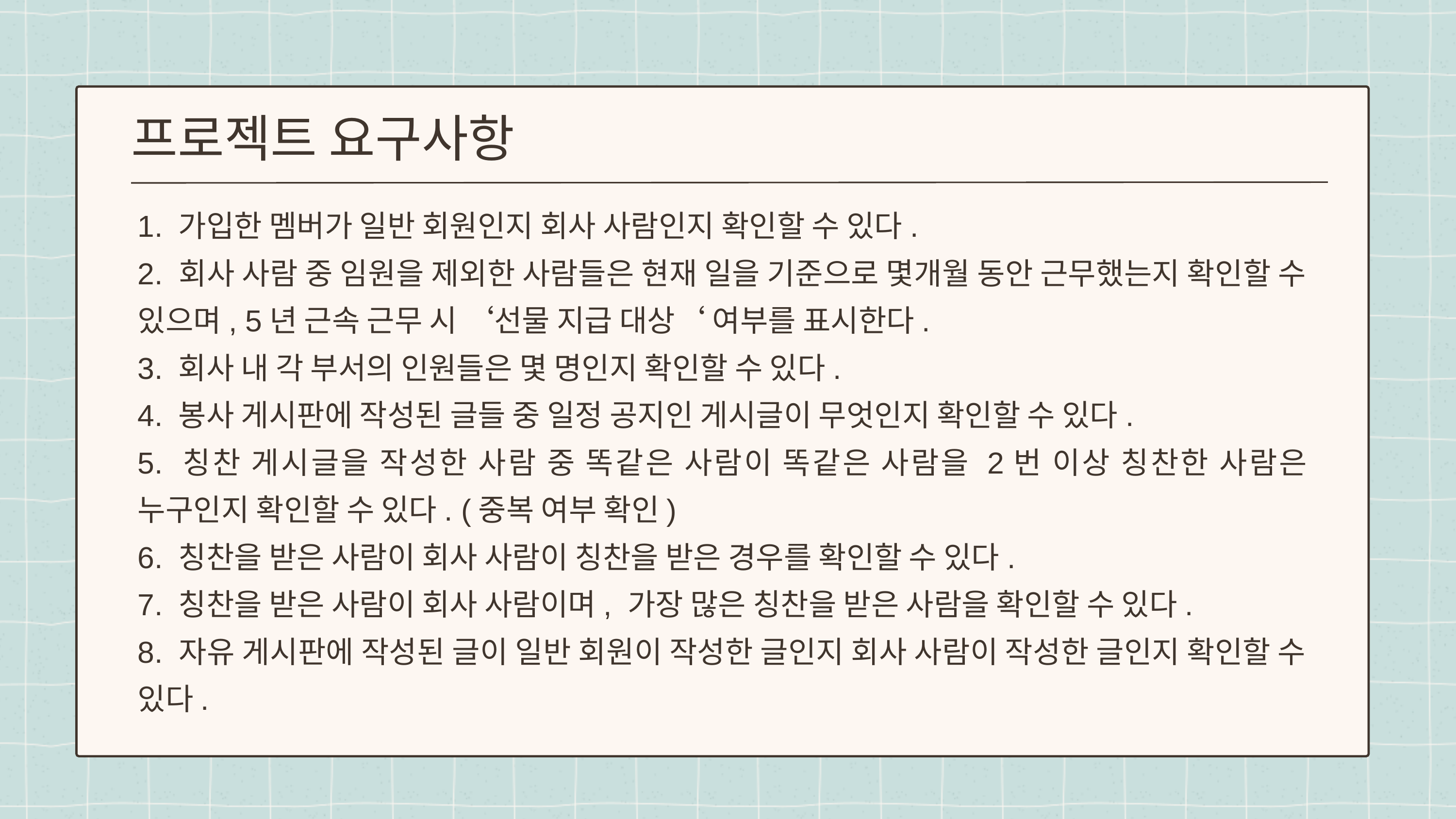

프로젝트 요구사항

1. 가입한 멤버가 일반 회원인지 회사 사람인지 확인할 수 있다.
2. 회사 사람 중 임원을 제외한 사람들은 현재 일을 기준으로 몇개월 동안 근무했는지 확인할 수 있으며, 5년 근속 근무 시 ‘선물 지급 대상‘ 여부를 표시한다.
3. 회사 내 각 부서의 인원들은 몇 명인지 확인할 수 있다.
4. 봉사 게시판에 작성된 글들 중 일정 공지인 게시글이 무엇인지 확인할 수 있다.
5. 칭찬 게시글을 작성한 사람 중 똑같은 사람이 똑같은 사람을 2번 이상 칭찬한 사람은 누구인지 확인할 수 있다. (중복 여부 확인)
6. 칭찬을 받은 사람이 회사 사람이 칭찬을 받은 경우를 확인할 수 있다.
7. 칭찬을 받은 사람이 회사 사람이며, 가장 많은 칭찬을 받은 사람을 확인할 수 있다.
8. 자유 게시판에 작성된 글이 일반 회원이 작성한 글인지 회사 사람이 작성한 글인지 확인할 수 있다.